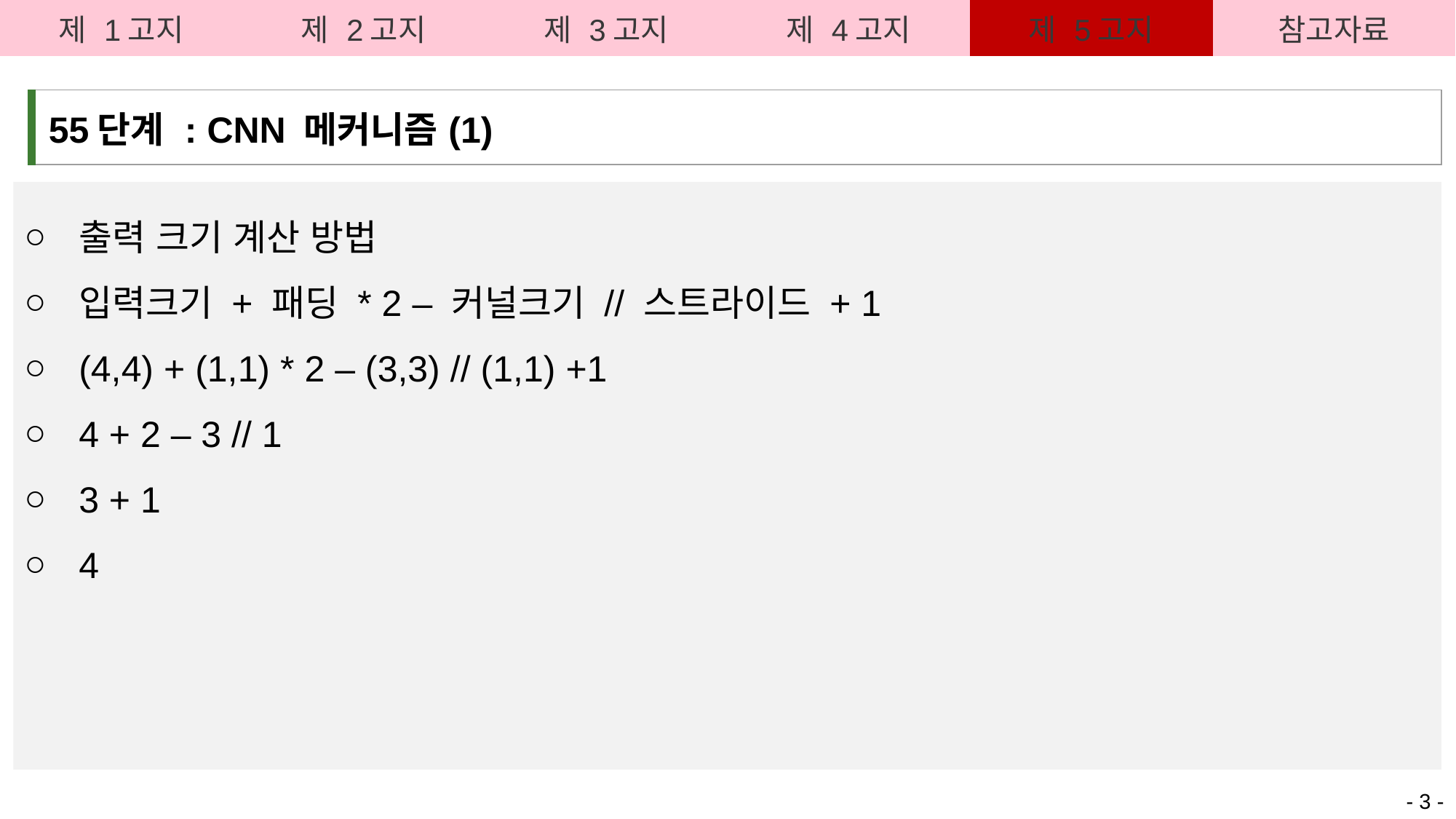

| 제 1고지 | 제 2고지 | 제 3고지 | 제 4고지 | 제 5고지 | 참고자료 |
| --- | --- | --- | --- | --- | --- |
| 55단계 : CNN 메커니즘(1) |
| --- |
출력 크기 계산 방법
입력크기 + 패딩 * 2 – 커널크기 // 스트라이드 + 1
(4,4) + (1,1) * 2 – (3,3) // (1,1) +1
4 + 2 – 3 // 1
3 + 1
4

- 3 -